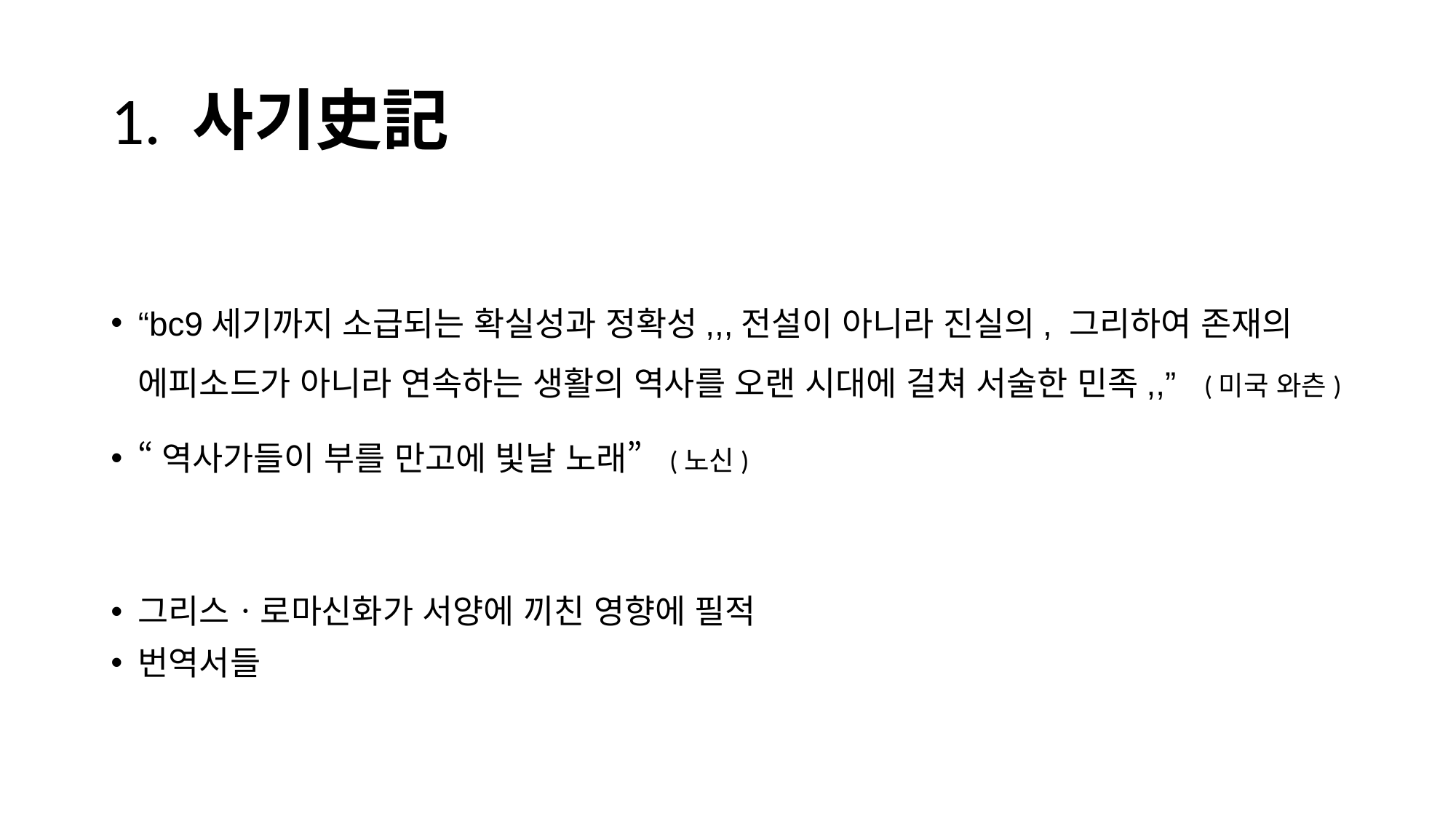

# 1. 사기史記

“bc9세기까지 소급되는 확실성과 정확성,,,전설이 아니라 진실의, 그리하여 존재의 에피소드가 아니라 연속하는 생활의 역사를 오랜 시대에 걸쳐 서술한 민족,,”   (미국 와츤)
“역사가들이 부를 만고에 빛날 노래”  (노신)

그리스ㆍ로마신화가 서양에 끼친 영향에 필적
번역서들